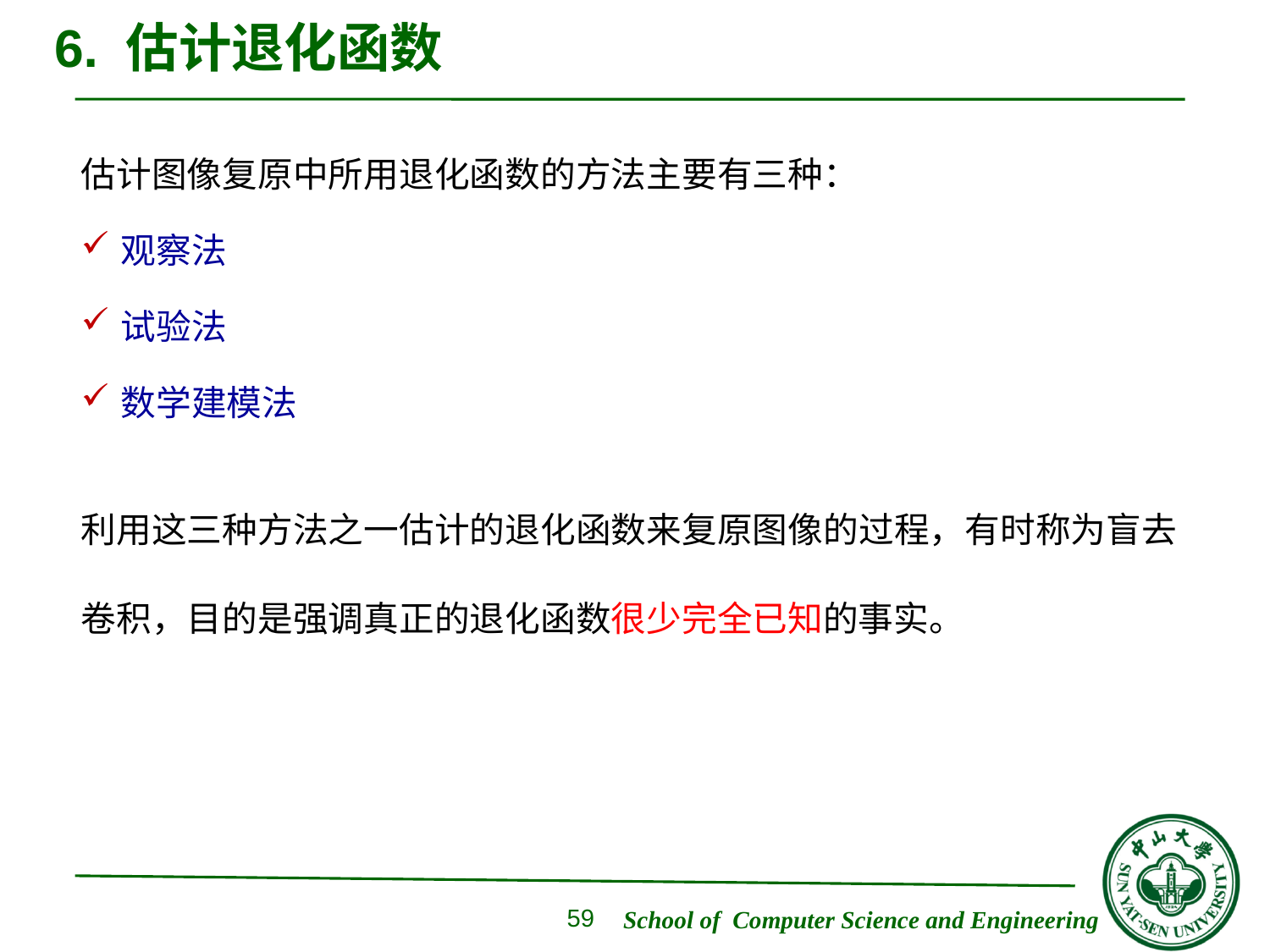

# 6. 估计退化函数
估计图像复原中所用退化函数的方法主要有三种：
观察法
试验法
数学建模法

利用这三种方法之一估计的退化函数来复原图像的过程，有时称为盲去卷积，目的是强调真正的退化函数很少完全已知的事实。

59